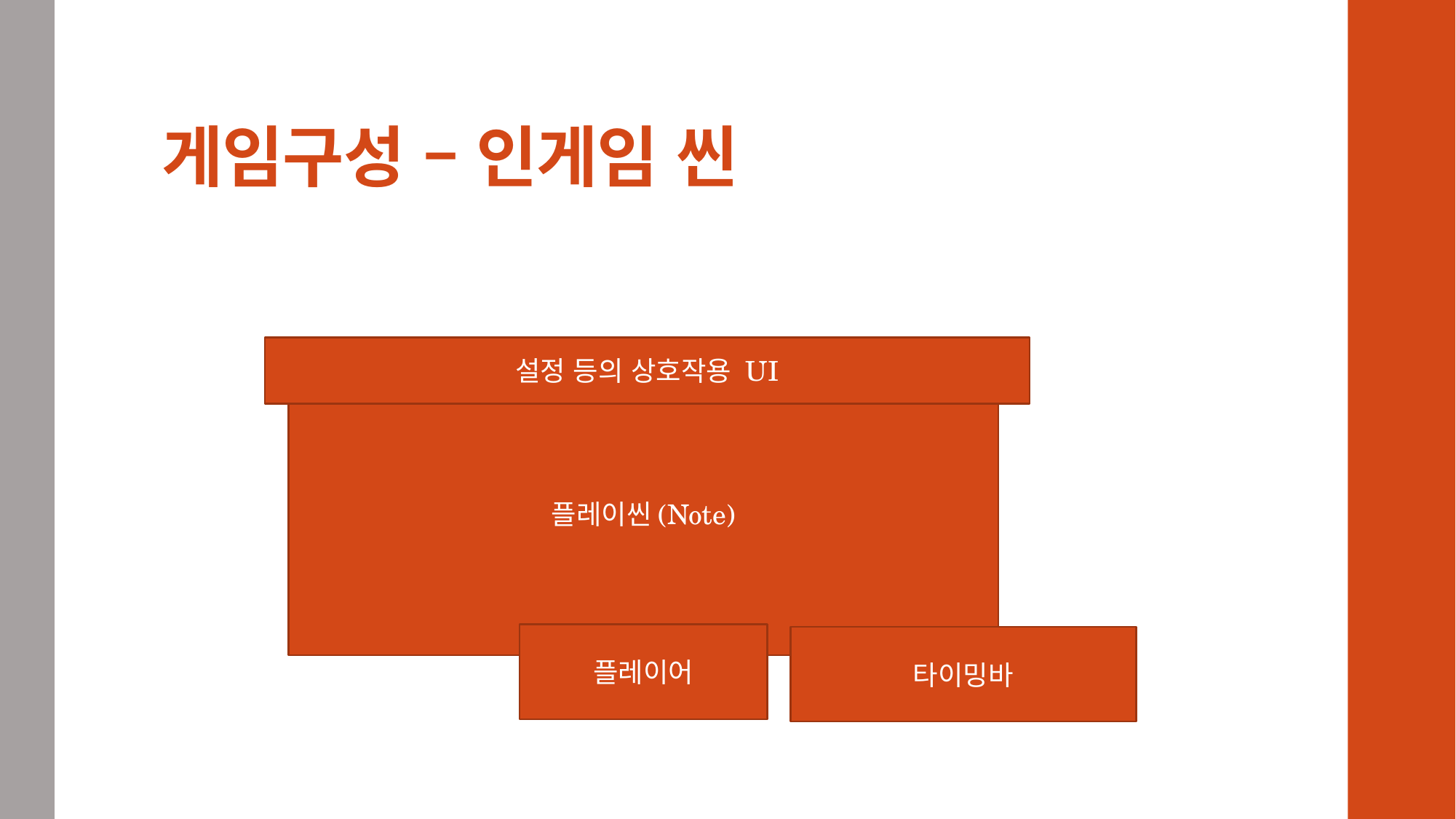

# 게임구성 – 인게임 씬

설정 등의 상호작용 UI
플레이씬(Note)
플레이어
타이밍바